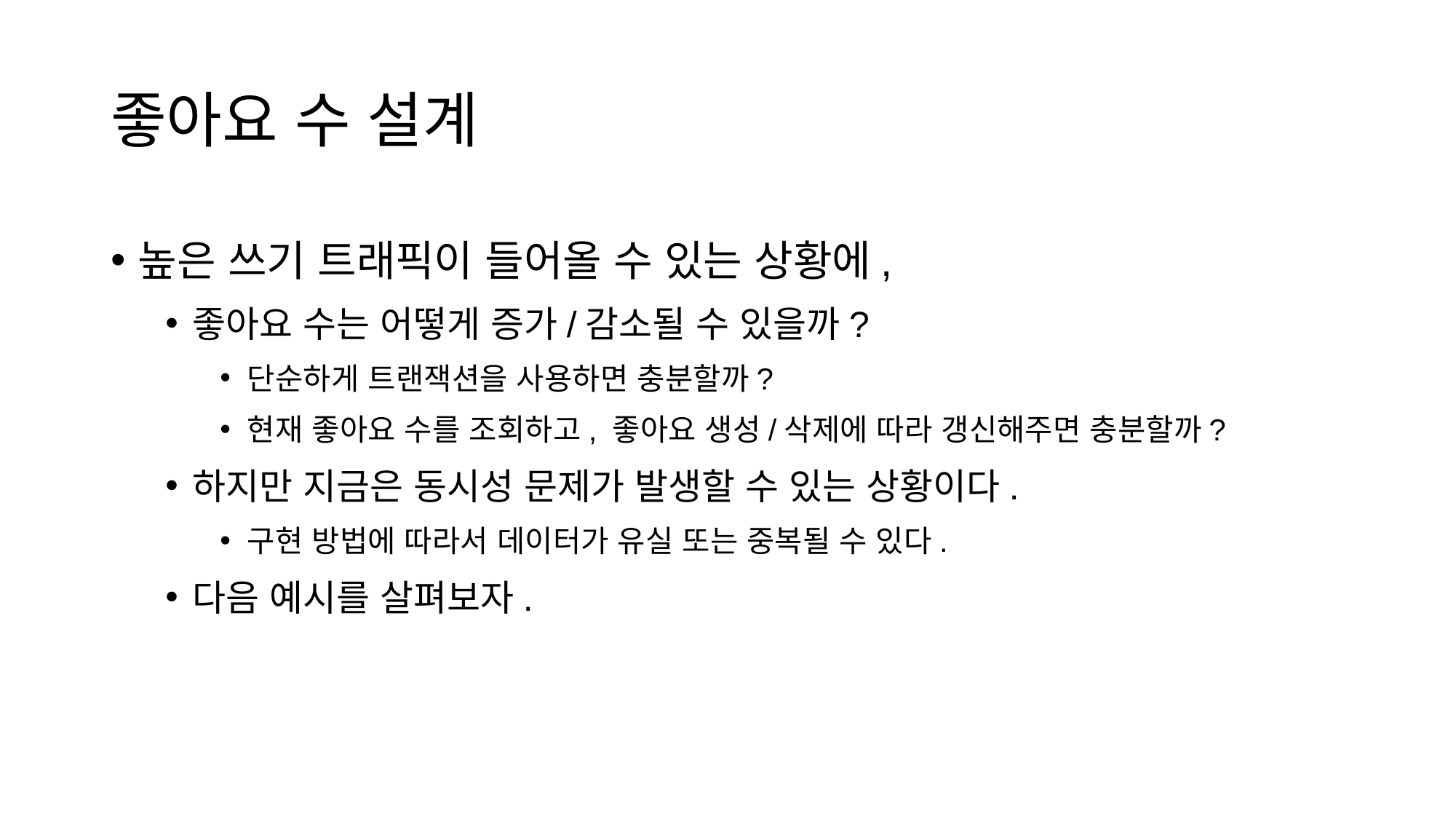

# 좋아요 수 설계
높은 쓰기 트래픽이 들어올 수 있는 상황에,
좋아요 수는 어떻게 증가/감소될 수 있을까?
단순하게 트랜잭션을 사용하면 충분할까?
현재 좋아요 수를 조회하고, 좋아요 생성/삭제에 따라 갱신해주면 충분할까?
하지만 지금은 동시성 문제가 발생할 수 있는 상황이다.
구현 방법에 따라서 데이터가 유실 또는 중복될 수 있다.
다음 예시를 살펴보자.